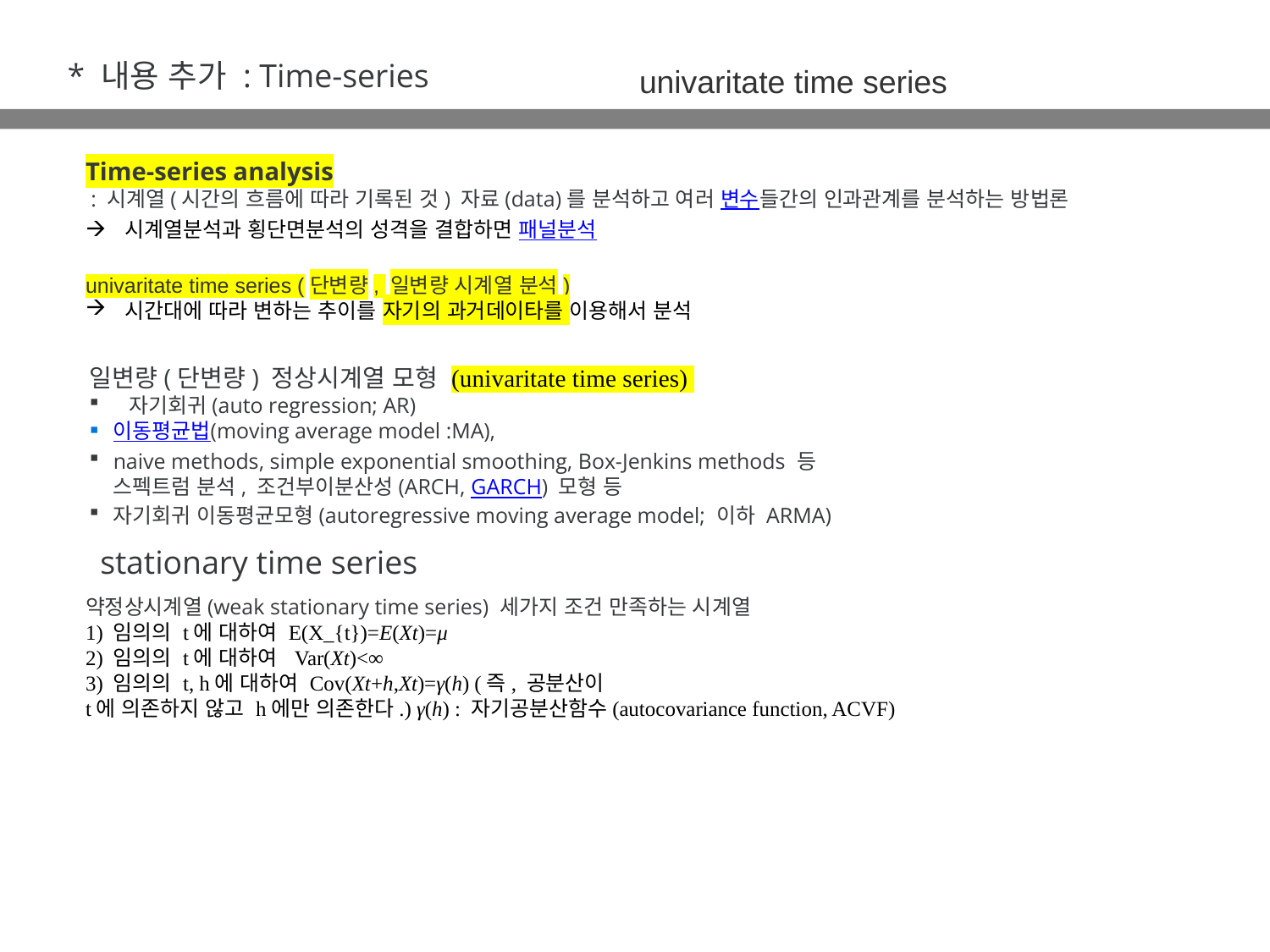

* 내용 추가 : Time-series
univaritate time series

Time-series analysis
 : 시계열(시간의 흐름에 따라 기록된 것) 자료(data)를 분석하고 여러 변수들간의 인과관계를 분석하는 방법론
시계열분석과 횡단면분석의 성격을 결합하면 패널분석

univaritate time series (단변량, 일변량 시계열 분석)
시간대에 따라 변하는 추이를 자기의 과거데이타를 이용해서 분석
일변량(단변량) 정상시계열 모형 (univaritate time series)
자기회귀(auto regression; AR)
이동평균법(moving average model :MA),
naive methods, simple exponential smoothing, Box-Jenkins methods 등
스펙트럼 분석, 조건부이분산성(ARCH, GARCH) 모형 등
자기회귀 이동평균모형(autoregressive moving average model; 이하 ARMA)
stationary time series
약정상시계열(weak stationary time series) 세가지 조건 만족하는 시계열
1) 임의의 t에 대하여 E(X_{t})=E(Xt​)=μ
2) 임의의 t에 대하여  Var(Xt​)<∞
3) 임의의 t, h에 대하여 Cov(Xt+h​,Xt​)=γ(h) (즉, 공분산이
t에 의존하지 않고 h에만 의존한다.) γ(h) : 자기공분산함수(autocovariance function, ACVF)